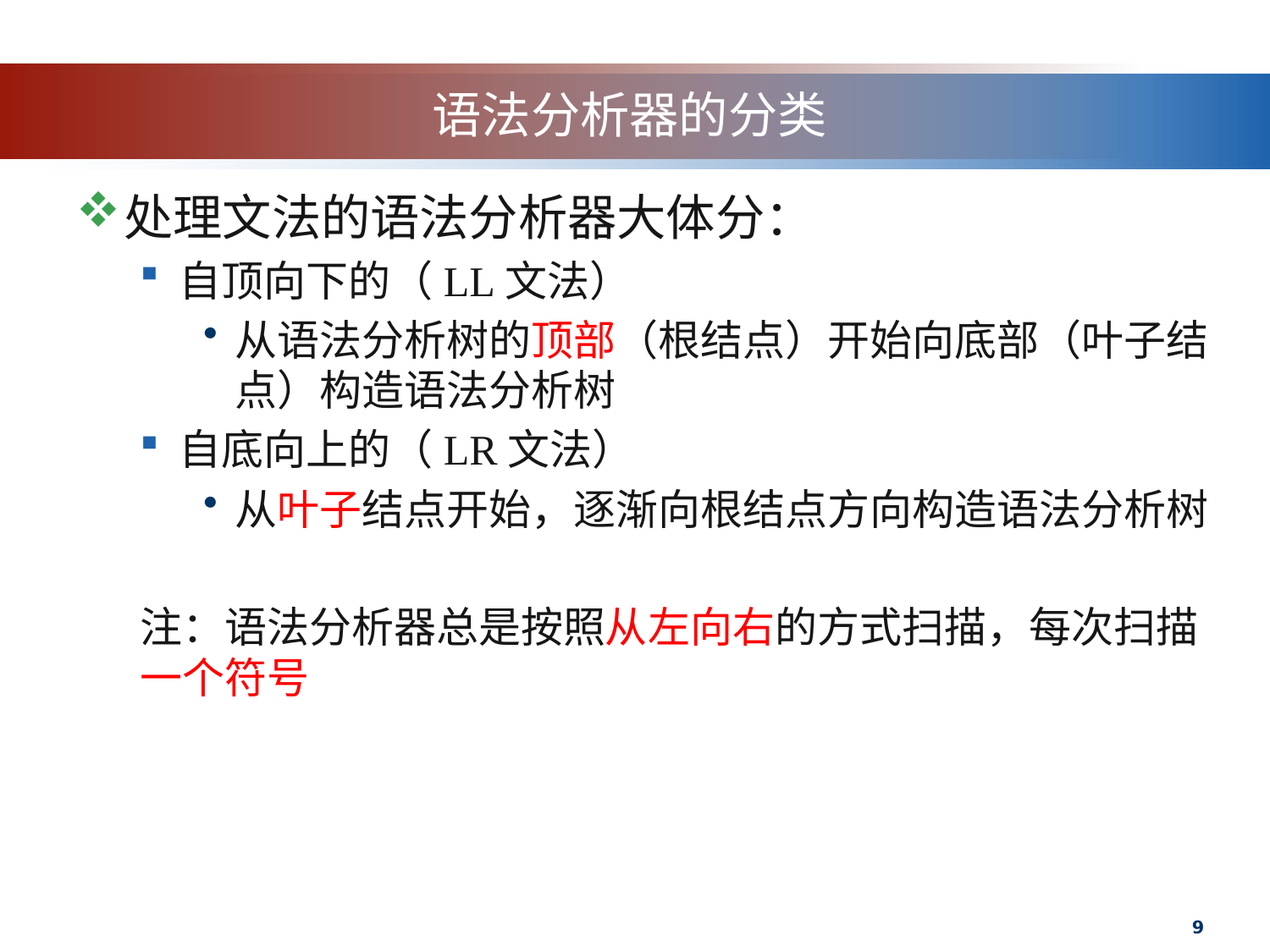

# 语法分析器的分类
处理文法的语法分析器大体分：
自顶向下的（LL文法）
从语法分析树的顶部（根结点）开始向底部（叶子结点）构造语法分析树
自底向上的（LR文法）
从叶子结点开始，逐渐向根结点方向构造语法分析树

注：语法分析器总是按照从左向右的方式扫描，每次扫描一个符号
9